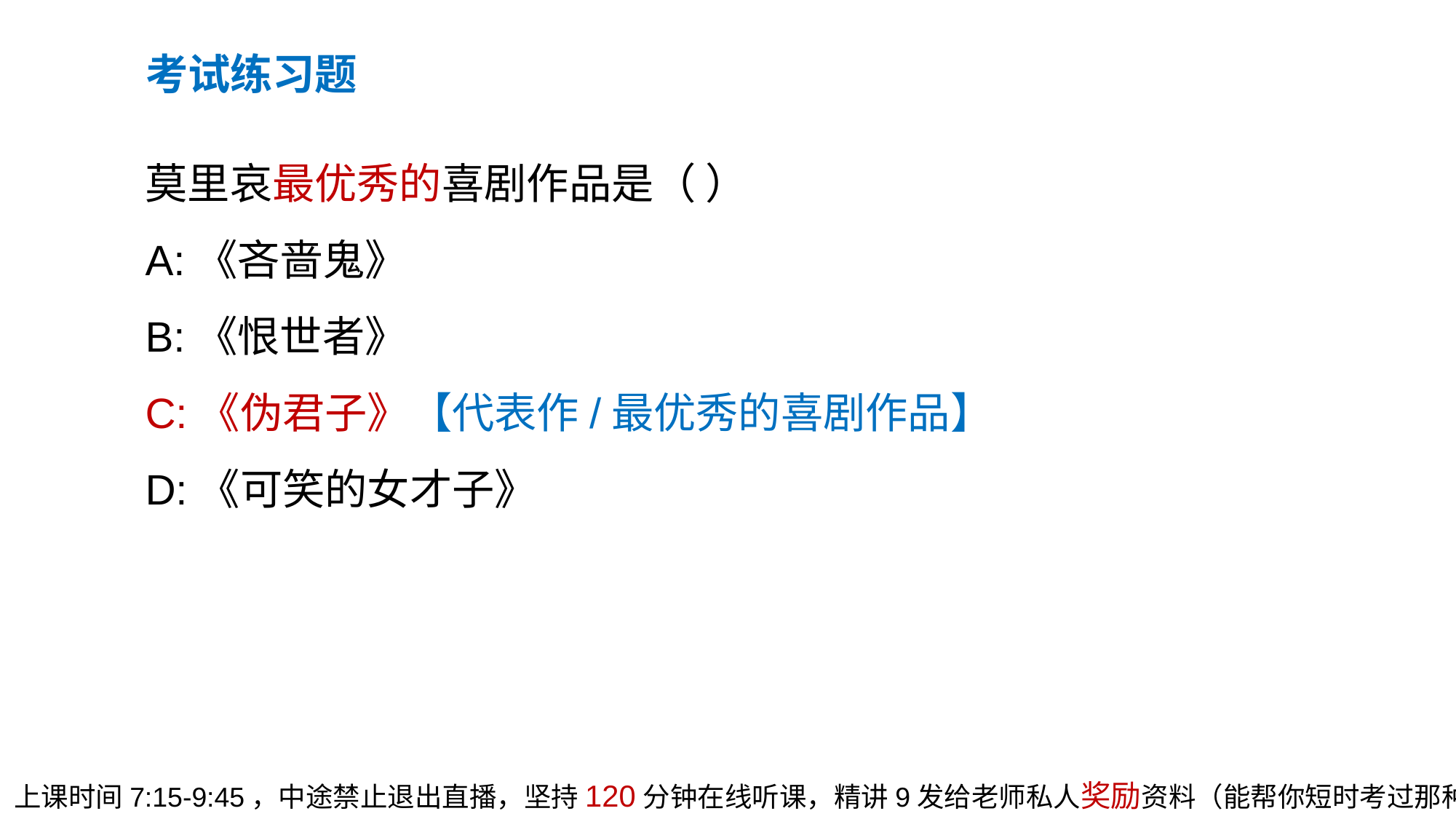

考试练习题
莫里哀最优秀的喜剧作品是（ ）
A:《吝啬鬼》
B:《恨世者》
C:《伪君子》【代表作/最优秀的喜剧作品】
D:《可笑的女才子》